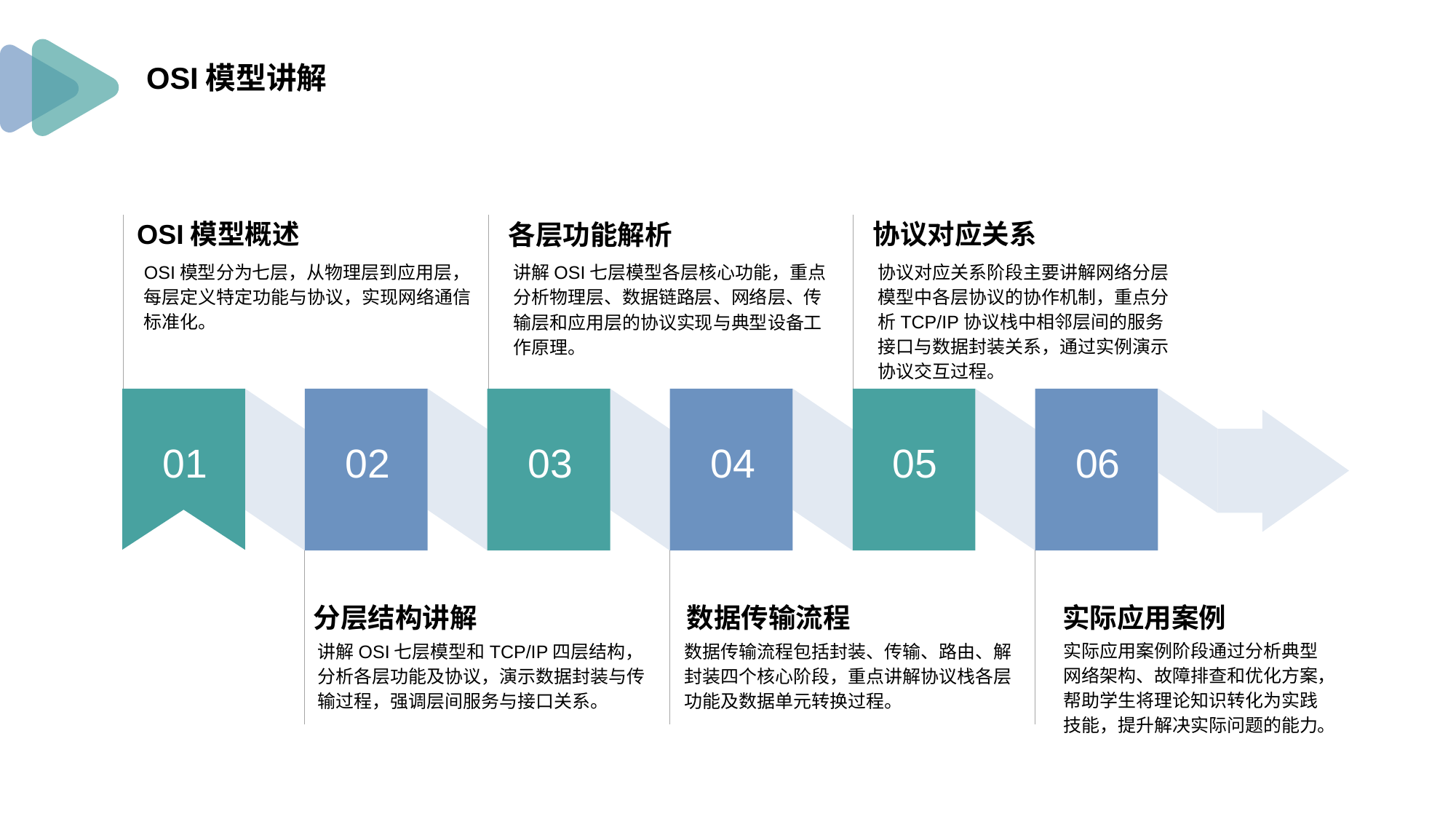

OSI模型讲解
协议对应关系
OSI模型概述
各层功能解析
协议对应关系阶段主要讲解网络分层模型中各层协议的协作机制，重点分析TCP/IP协议栈中相邻层间的服务接口与数据封装关系，通过实例演示协议交互过程。
OSI模型分为七层，从物理层到应用层，每层定义特定功能与协议，实现网络通信标准化。
讲解OSI七层模型各层核心功能，重点分析物理层、数据链路层、网络层、传输层和应用层的协议实现与典型设备工作原理。

02
03
04
05
06
01
分层结构讲解
数据传输流程
实际应用案例
实际应用案例阶段通过分析典型网络架构、故障排查和优化方案，帮助学生将理论知识转化为实践技能，提升解决实际问题的能力。
数据传输流程包括封装、传输、路由、解封装四个核心阶段，重点讲解协议栈各层功能及数据单元转换过程。
讲解OSI七层模型和TCP/IP四层结构，分析各层功能及协议，演示数据封装与传输过程，强调层间服务与接口关系。